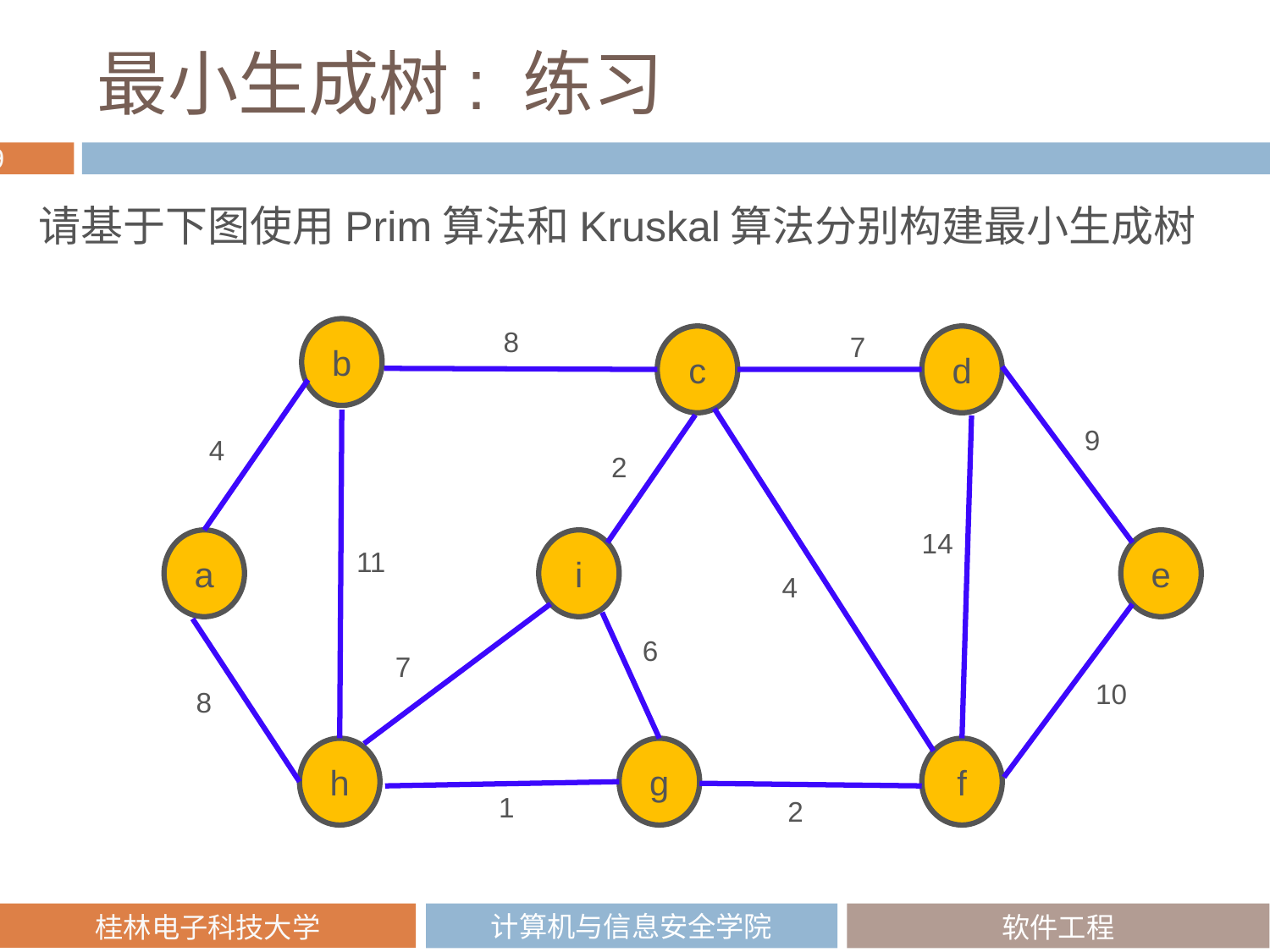

# 最小生成树: 练习
请基于下图使用Prim算法和Kruskal算法分别构建最小生成树
8
b
7
c
d
9
4
2
14
a
i
e
11
4
6
7
10
8
h
g
f
1
2